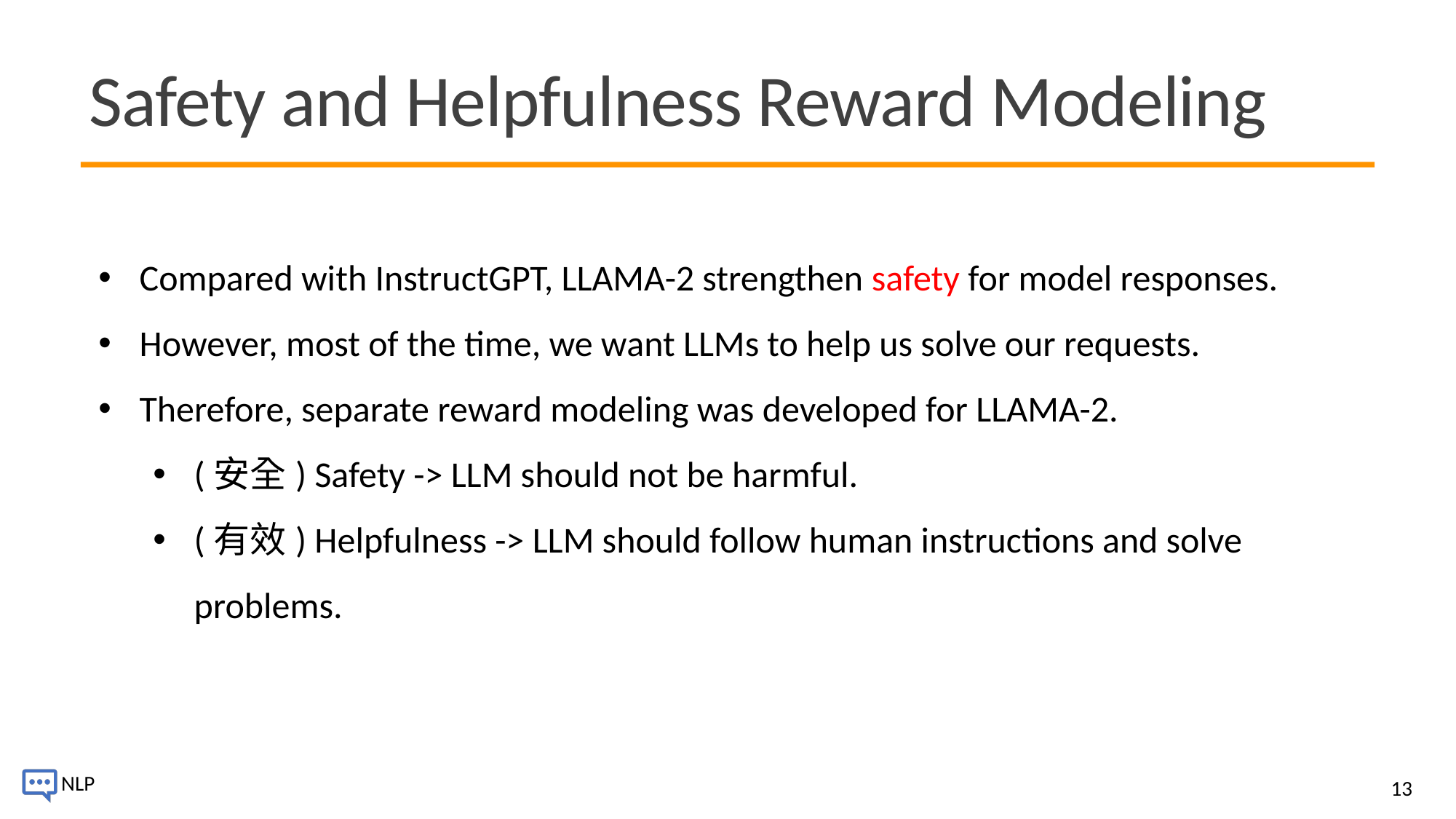

# Safety and Helpfulness Reward Modeling
Compared with InstructGPT, LLAMA-2 strengthen safety for model responses.
However, most of the time, we want LLMs to help us solve our requests.
Therefore, separate reward modeling was developed for LLAMA-2.
(安全) Safety -> LLM should not be harmful.
(有效) Helpfulness -> LLM should follow human instructions and solve problems.
13